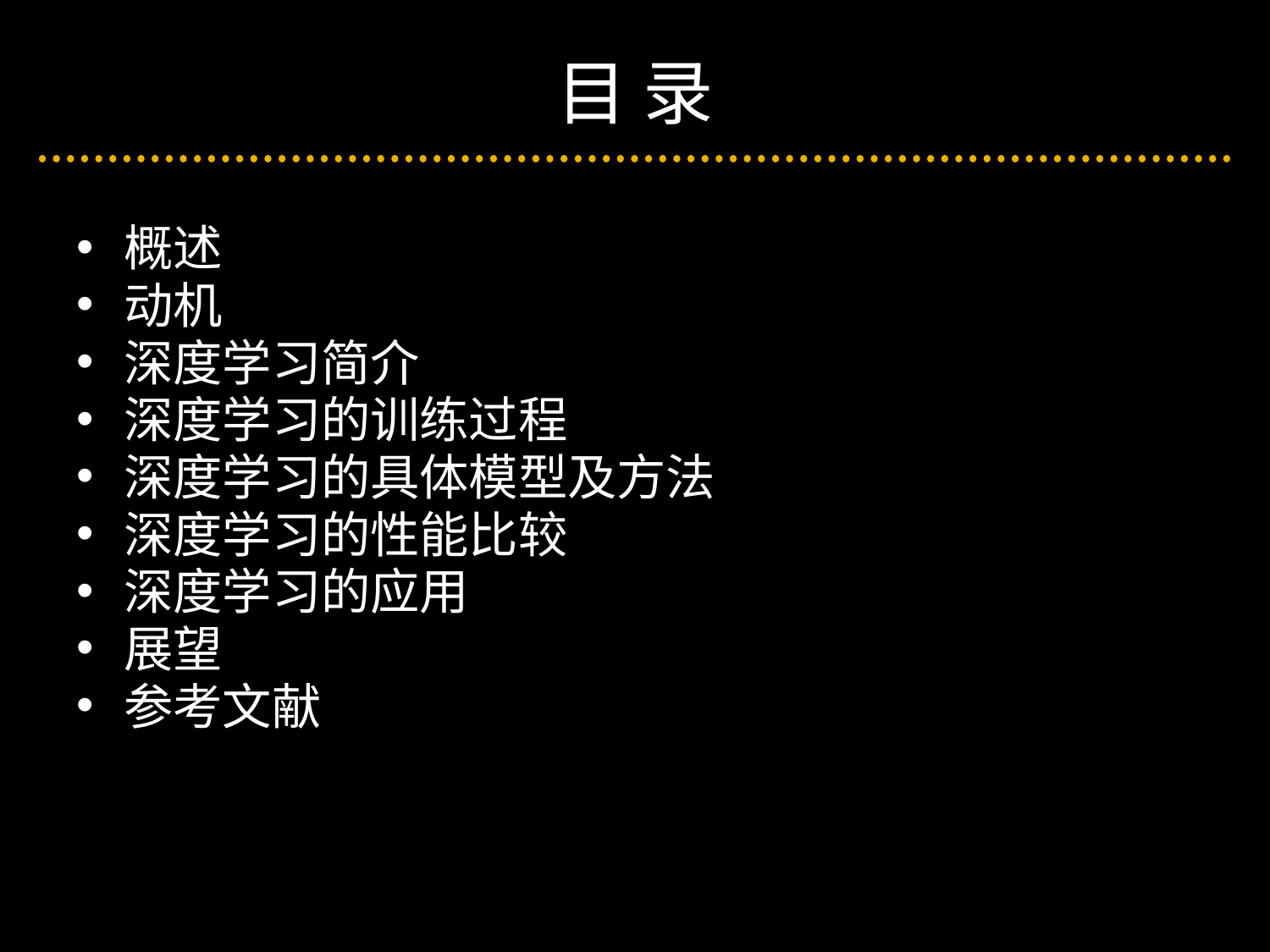

# 目 录
概述
动机
深度学习简介
深度学习的训练过程
深度学习的具体模型及方法
深度学习的性能比较
深度学习的应用
展望
参考文献